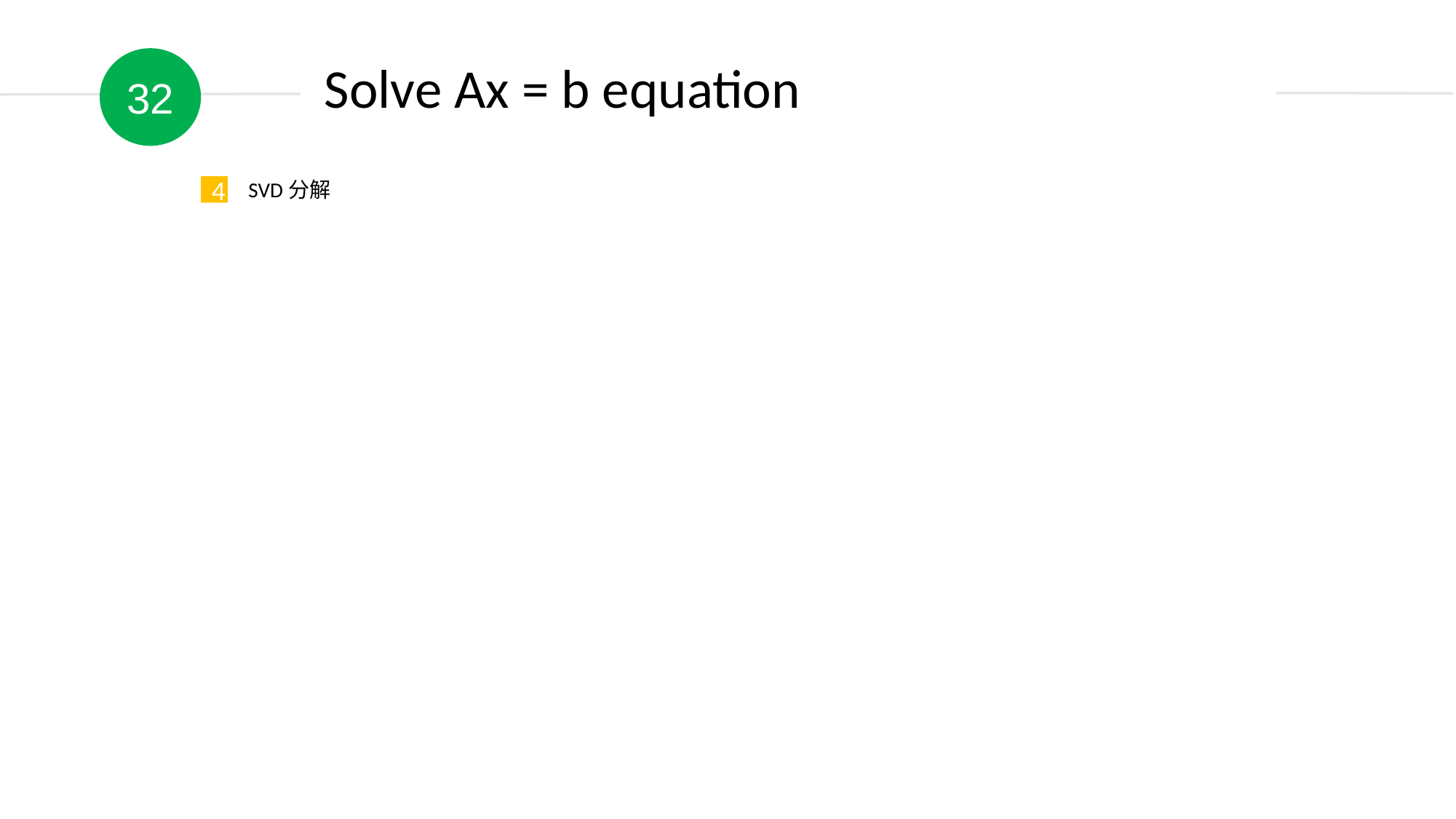

32
Solve Ax = b equation
SVD分解
4